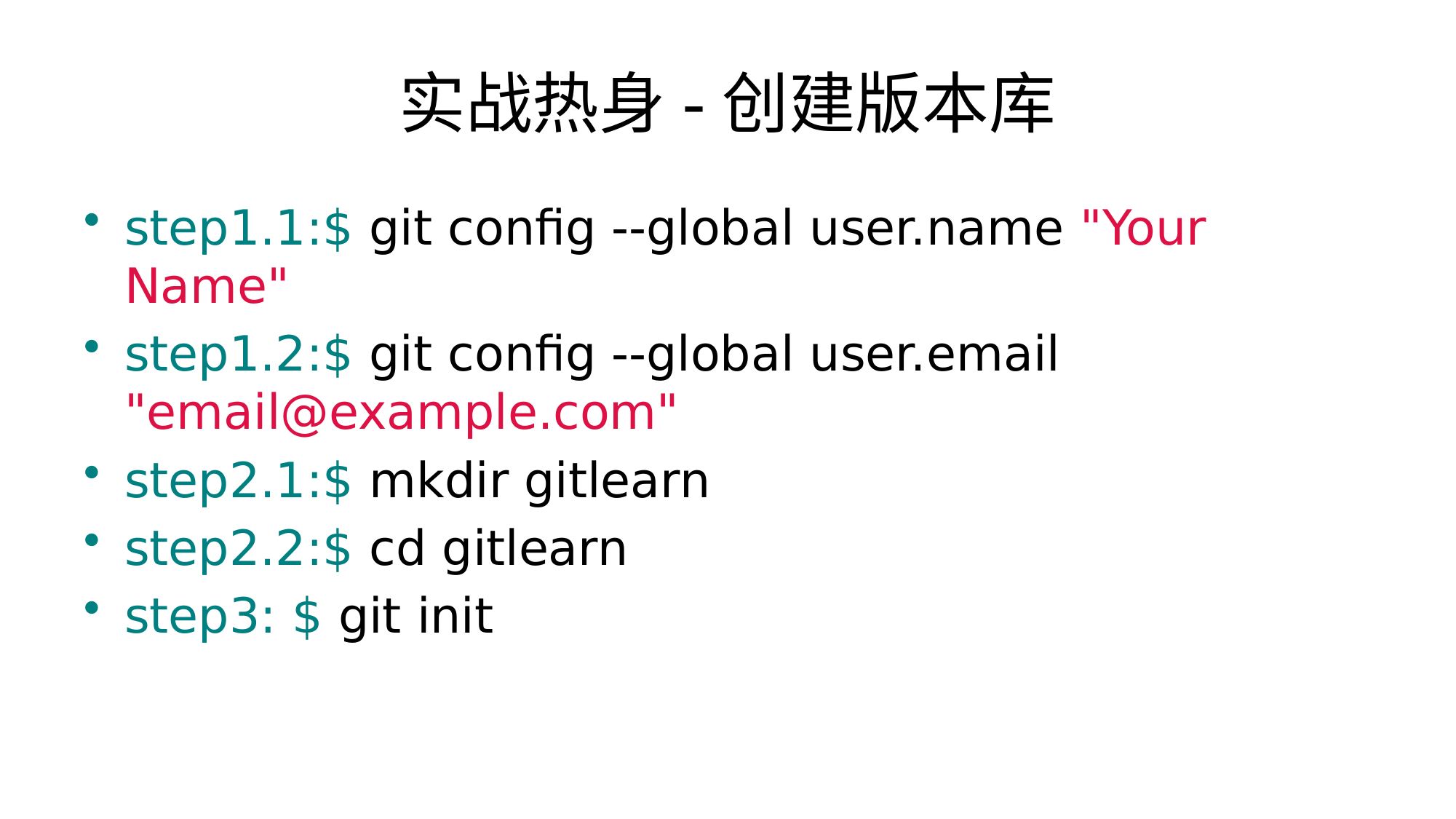

# 实战热身-创建版本库
step1.1:$ git config --global user.name "Your Name"
step1.2:$ git config --global user.email "email@example.com"
step2.1:$ mkdir gitlearn
step2.2:$ cd gitlearn
step3: $ git init